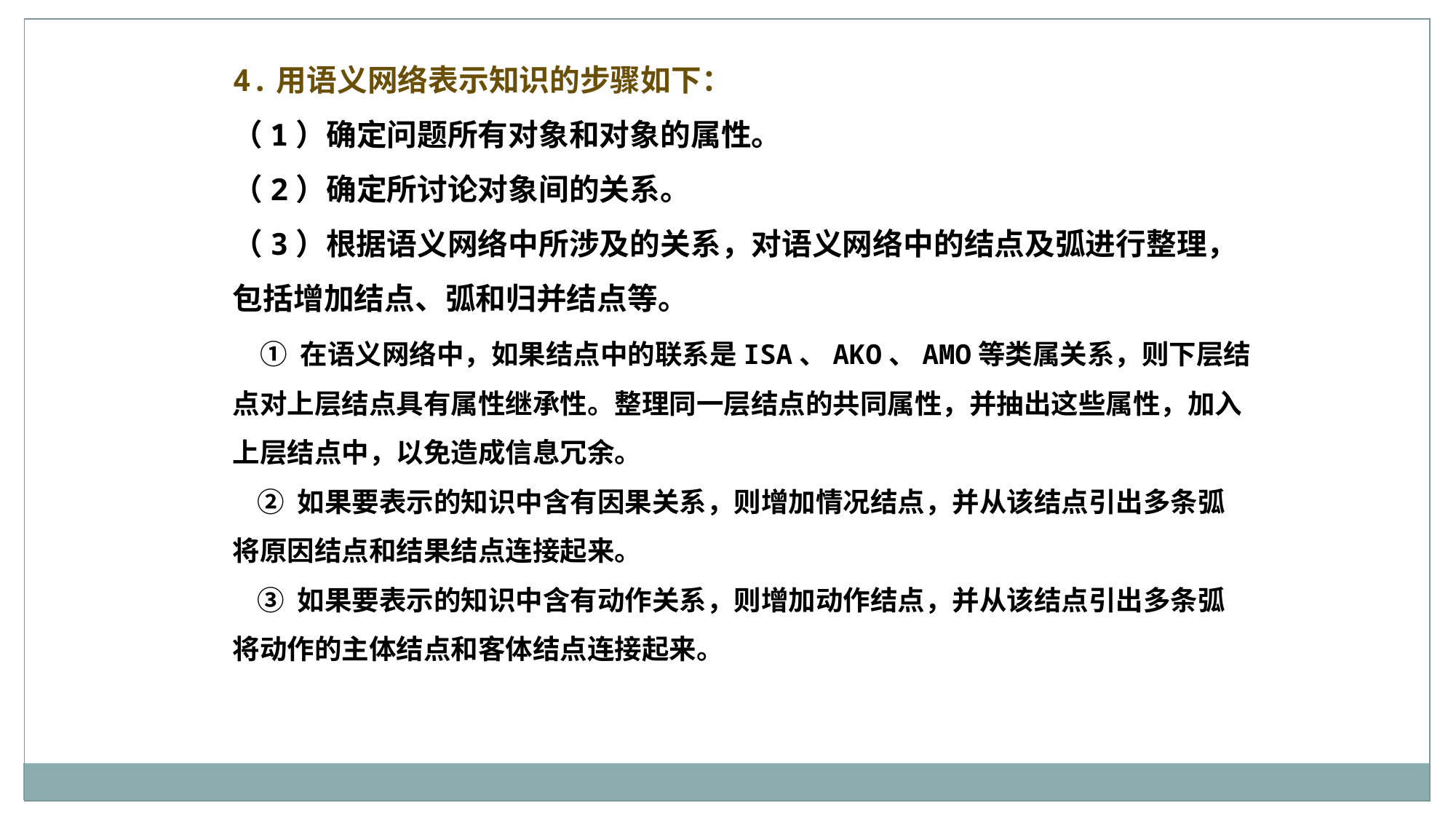

4.用语义网络表示知识的步骤如下：
（1）确定问题所有对象和对象的属性。
（2）确定所讨论对象间的关系。
（3）根据语义网络中所涉及的关系，对语义网络中的结点及弧进行整理，包括增加结点、弧和归并结点等。
    ① 在语义网络中，如果结点中的联系是ISA、AKO、AMO等类属关系，则下层结点对上层结点具有属性继承性。整理同一层结点的共同属性，并抽出这些属性，加入上层结点中，以免造成信息冗余。
    ② 如果要表示的知识中含有因果关系，则增加情况结点，并从该结点引出多条弧将原因结点和结果结点连接起来。
    ③ 如果要表示的知识中含有动作关系，则增加动作结点，并从该结点引出多条弧将动作的主体结点和客体结点连接起来。